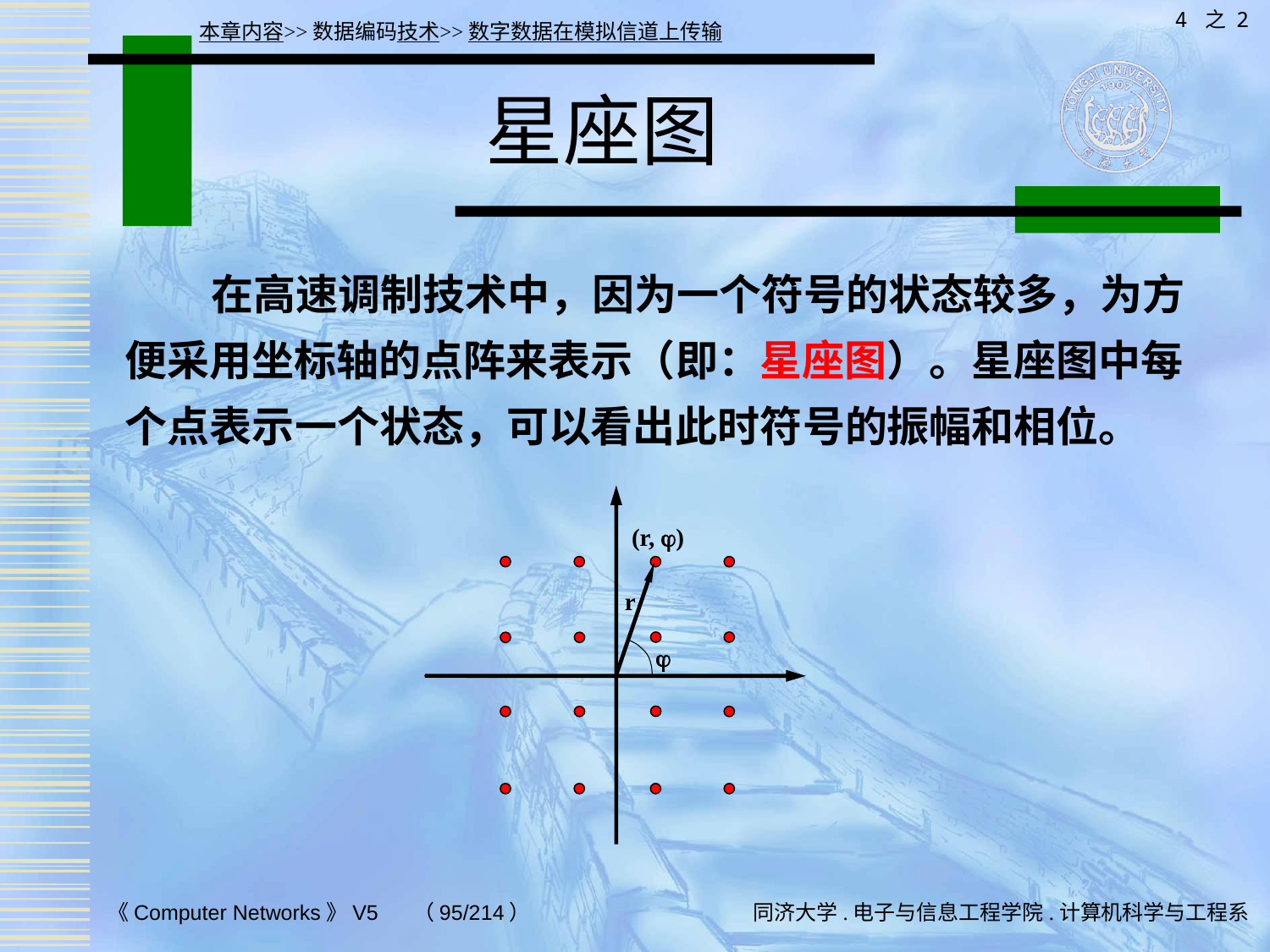

4 之 2
本章内容>>数据编码技术>>数字数据在模拟信道上传输
# 星座图
        在高速调制技术中，因为一个符号的状态较多，为方便采用坐标轴的点阵来表示（即：星座图）。星座图中每个点表示一个状态，可以看出此时符号的振幅和相位。

(r, ϕ)

r

ϕ